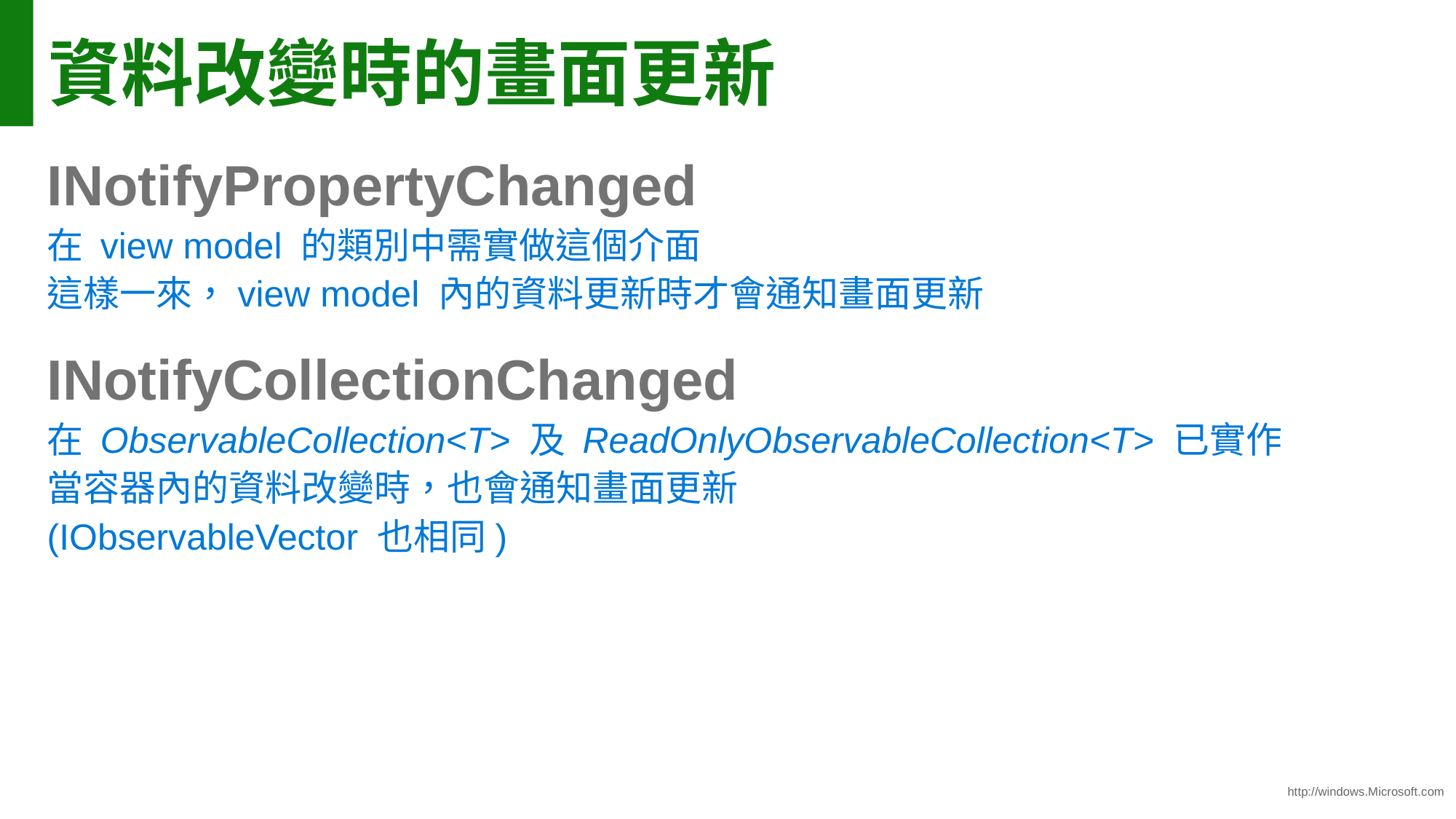

# 資料改變時的畫面更新
INotifyPropertyChanged
在 view model 的類別中需實做這個介面
這樣一來，view model 內的資料更新時才會通知畫面更新
INotifyCollectionChanged
在 ObservableCollection<T> 及 ReadOnlyObservableCollection<T> 已實作
當容器內的資料改變時，也會通知畫面更新
(IObservableVector 也相同)